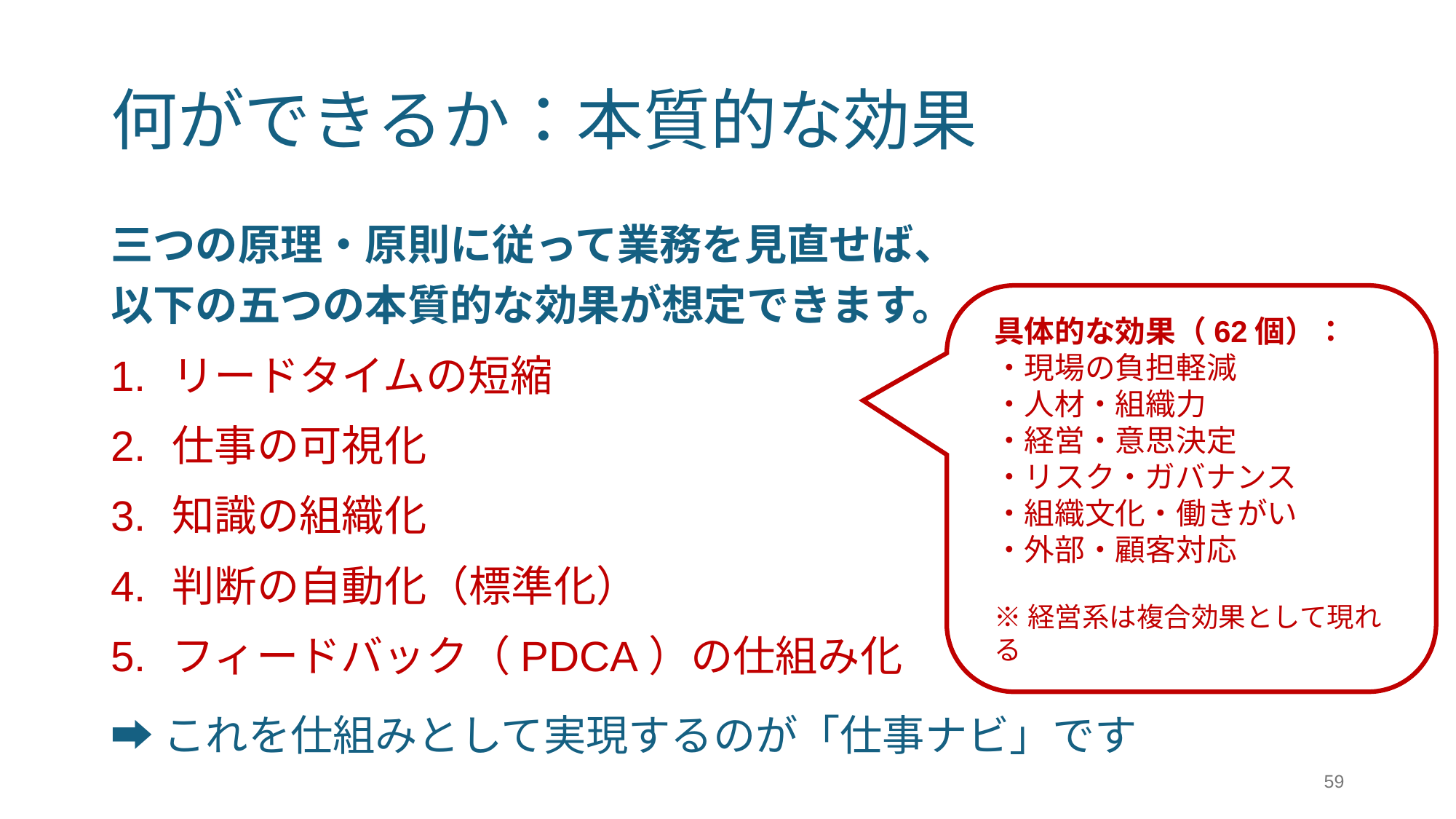

# 何ができるか：本質的な効果
三つの原理・原則に従って業務を見直せば、
以下の五つの本質的な効果が想定できます。
リードタイムの短縮
仕事の可視化
知識の組織化
判断の自動化（標準化）
フィードバック（PDCA）の仕組み化
➡︎これを仕組みとして実現するのが「仕事ナビ」です
具体的な効果（62個）：
・現場の負担軽減
・人材・組織力
・経営・意思決定
・リスク・ガバナンス
・組織文化・働きがい
・外部・顧客対応

※経営系は複合効果として現れる
59